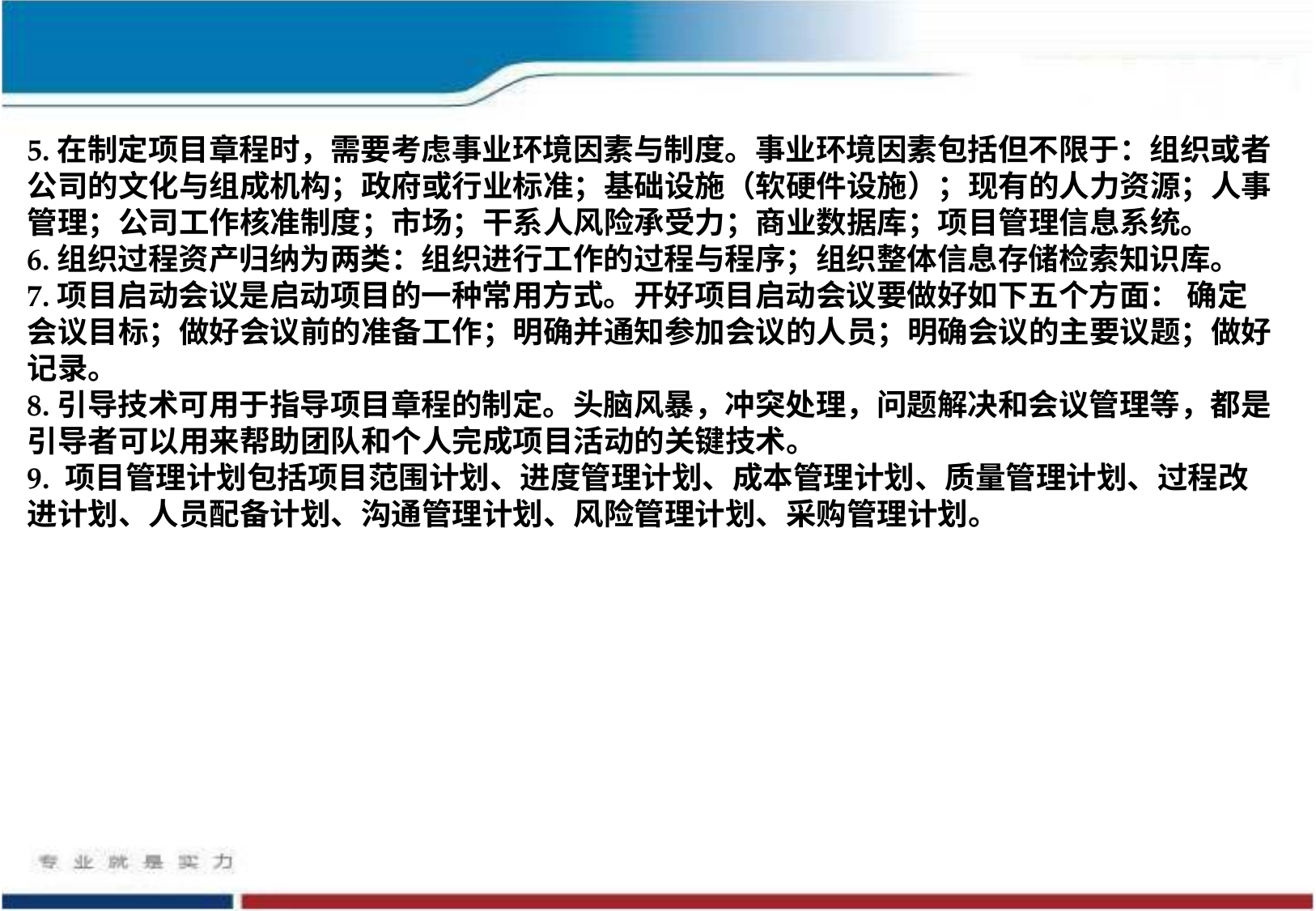

5.在制定项目章程时，需要考虑事业环境因素与制度。事业环境因素包括但不限于：组织或者公司的文化与组成机构；政府或行业标准；基础设施（软硬件设施）；现有的人力资源；人事管理；公司工作核准制度；市场；干系人风险承受力；商业数据库；项目管理信息系统。
6.组织过程资产归纳为两类：组织进行工作的过程与程序；组织整体信息存储检索知识库。
7.项目启动会议是启动项目的一种常用方式。开好项目启动会议要做好如下五个方面： 确定会议目标；做好会议前的准备工作；明确并通知参加会议的人员；明确会议的主要议题；做好记录。
8.引导技术可用于指导项目章程的制定。头脑风暴，冲突处理，问题解决和会议管理等，都是引导者可以用来帮助团队和个人完成项目活动的关键技术。
9. 项目管理计划包括项目范围计划、进度管理计划、成本管理计划、质量管理计划、过程改进计划、人员配备计划、沟通管理计划、风险管理计划、采购管理计划。